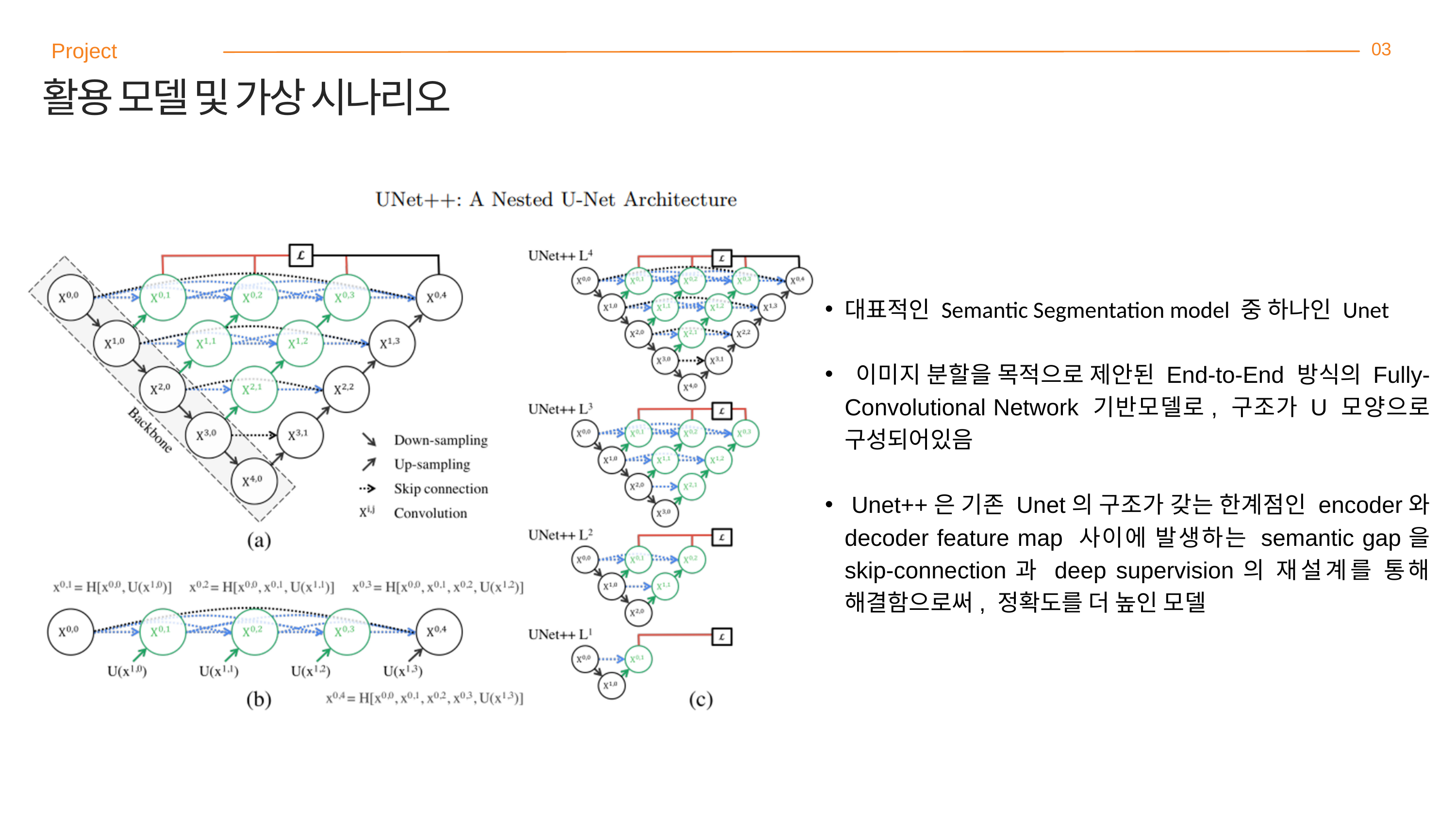

Project
03

활용 모델 및 가상 시나리오

대표적인 Semantic Segmentation model 중 하나인 Unet

 이미지 분할을 목적으로 제안된 End-to-End 방식의 Fully-Convolutional Network 기반모델로, 구조가 U 모양으로 구성되어있음

 Unet++은 기존 Unet의 구조가 갖는 한계점인 encoder와 decoder feature map 사이에 발생하는 semantic gap을 skip-connection과 deep supervision의 재설계를 통해 해결함으로써, 정확도를 더 높인 모델